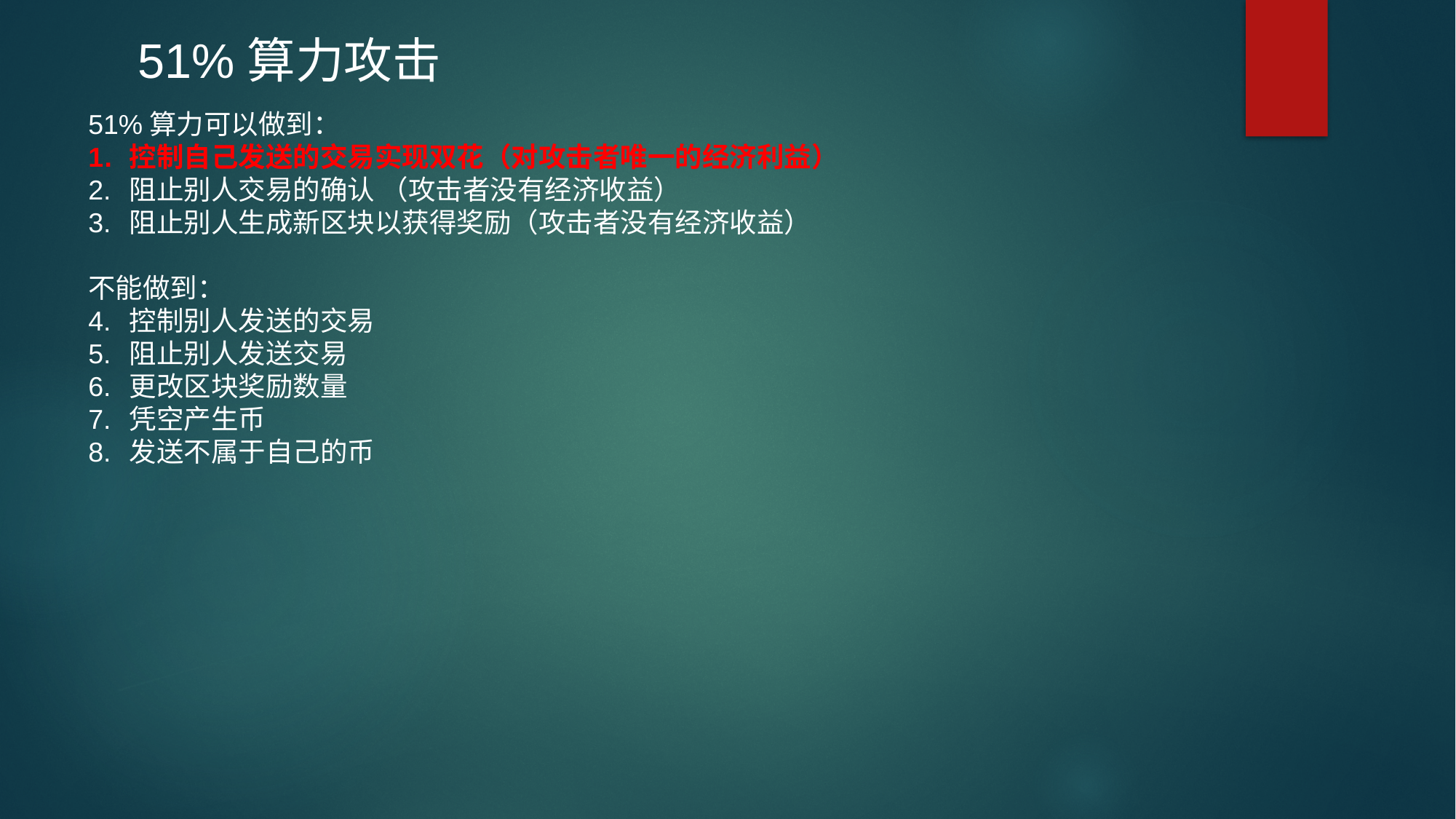

51%算力攻击

51%算力可以做到：
控制自己发送的交易实现双花（对攻击者唯一的经济利益）
阻止别人交易的确认 （攻击者没有经济收益）
阻止别人生成新区块以获得奖励（攻击者没有经济收益）

不能做到：
控制别人发送的交易
阻止别人发送交易
更改区块奖励数量
凭空产生币
发送不属于自己的币
RESTRICTED